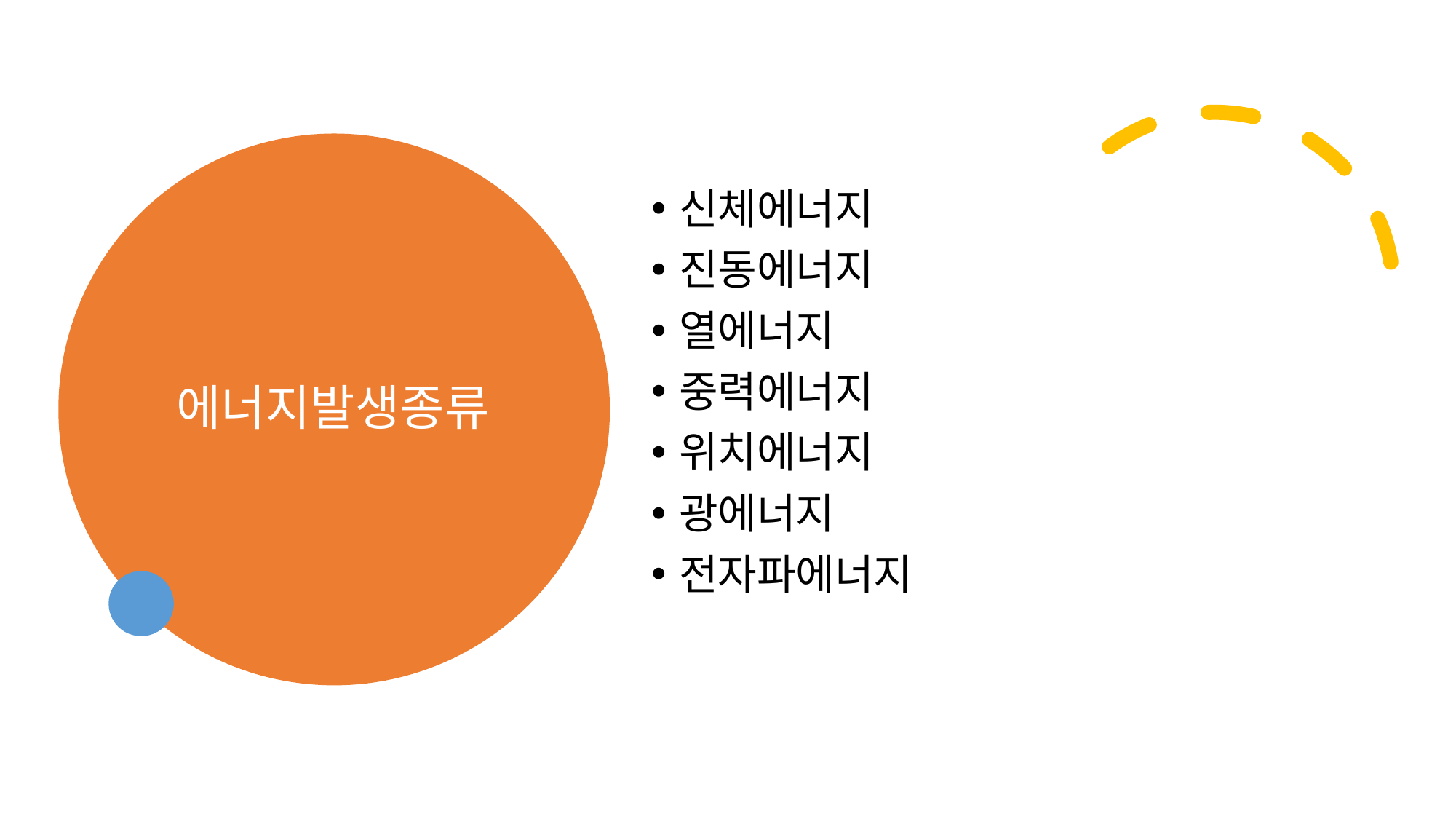

# 에너지발생종류
신체에너지
진동에너지
열에너지
중력에너지
위치에너지
광에너지
전자파에너지